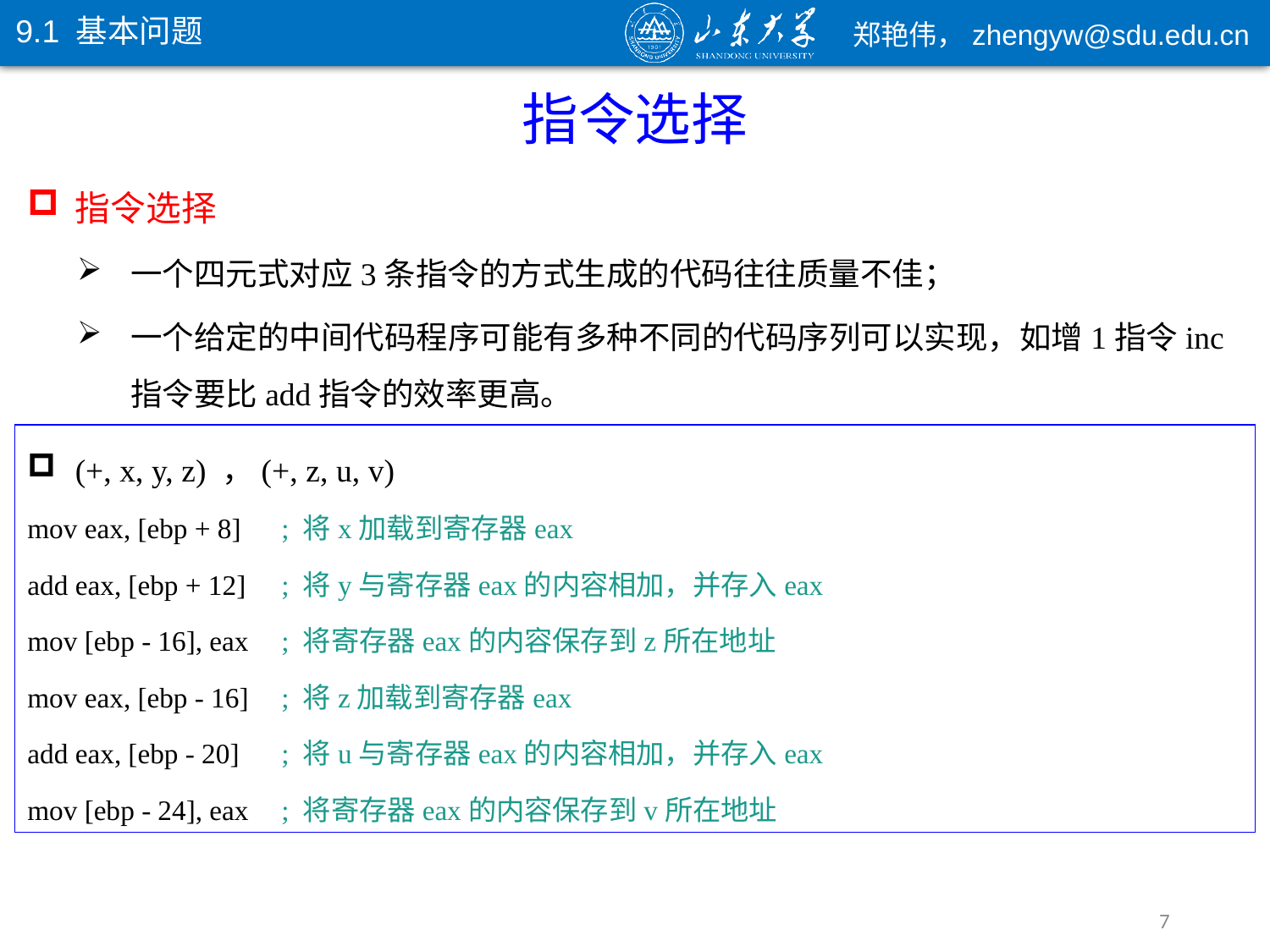

9.1 基本问题
指令选择
指令选择
一个四元式对应3条指令的方式生成的代码往往质量不佳；
一个给定的中间代码程序可能有多种不同的代码序列可以实现，如增1指令inc指令要比add指令的效率更高。
(+, x, y, z) ，(+, z, u, v)
mov eax, [ebp + 8]	; 将x加载到寄存器eax
add eax, [ebp + 12]	; 将y与寄存器eax的内容相加，并存入eax
mov [ebp - 16], eax	; 将寄存器eax的内容保存到z所在地址
mov eax, [ebp - 16]	; 将z加载到寄存器eax
add eax, [ebp - 20]	; 将u与寄存器eax的内容相加，并存入eax
mov [ebp - 24], eax	; 将寄存器eax的内容保存到v所在地址
7